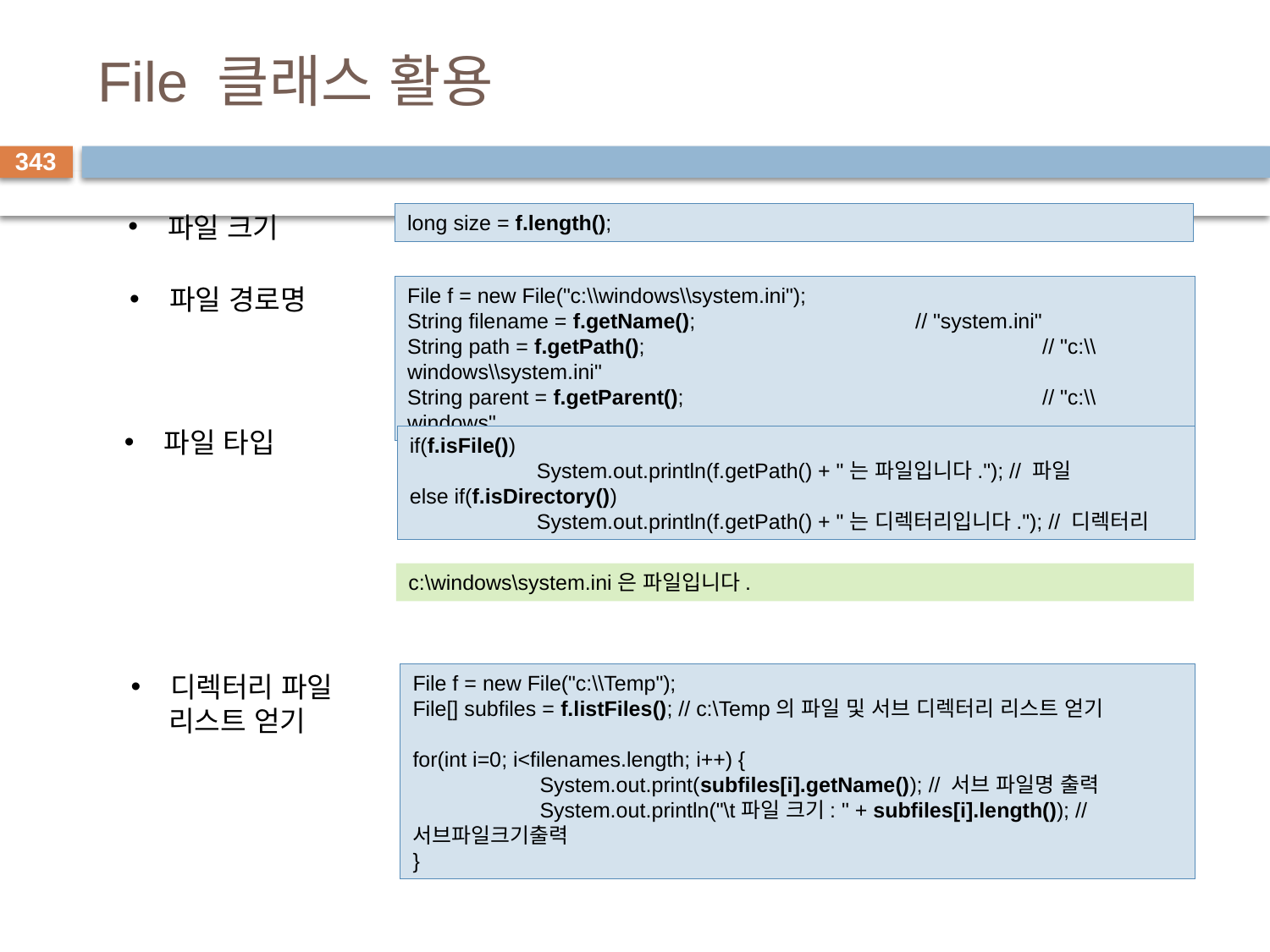

# File 클래스 활용
343
파일 크기
long size = f.length();
파일 경로명
File f = new File("c:\\windows\\system.ini");
String filename = f.getName(); 		// "system.ini"
String path = f.getPath(); 				// "c:\\windows\\system.ini"
String parent = f.getParent(); 			// "c:\\windows"
파일 타입
if(f.isFile())
	System.out.println(f.getPath() + "는 파일입니다."); // 파일
else if(f.isDirectory())
	System.out.println(f.getPath() + "는 디렉터리입니다."); // 디렉터리
c:\windows\system.ini은 파일입니다.
디렉터리 파일
    리스트 얻기
File f = new File("c:\\Temp");
File[] subfiles = f.listFiles(); // c:\Temp의 파일 및 서브 디렉터리 리스트 얻기

for(int i=0; i<filenames.length; i++) {
	System.out.print(subfiles[i].getName()); // 서브 파일명 출력
	System.out.println("\t파일 크기: " + subfiles[i].length()); //서브파일크기출력
}